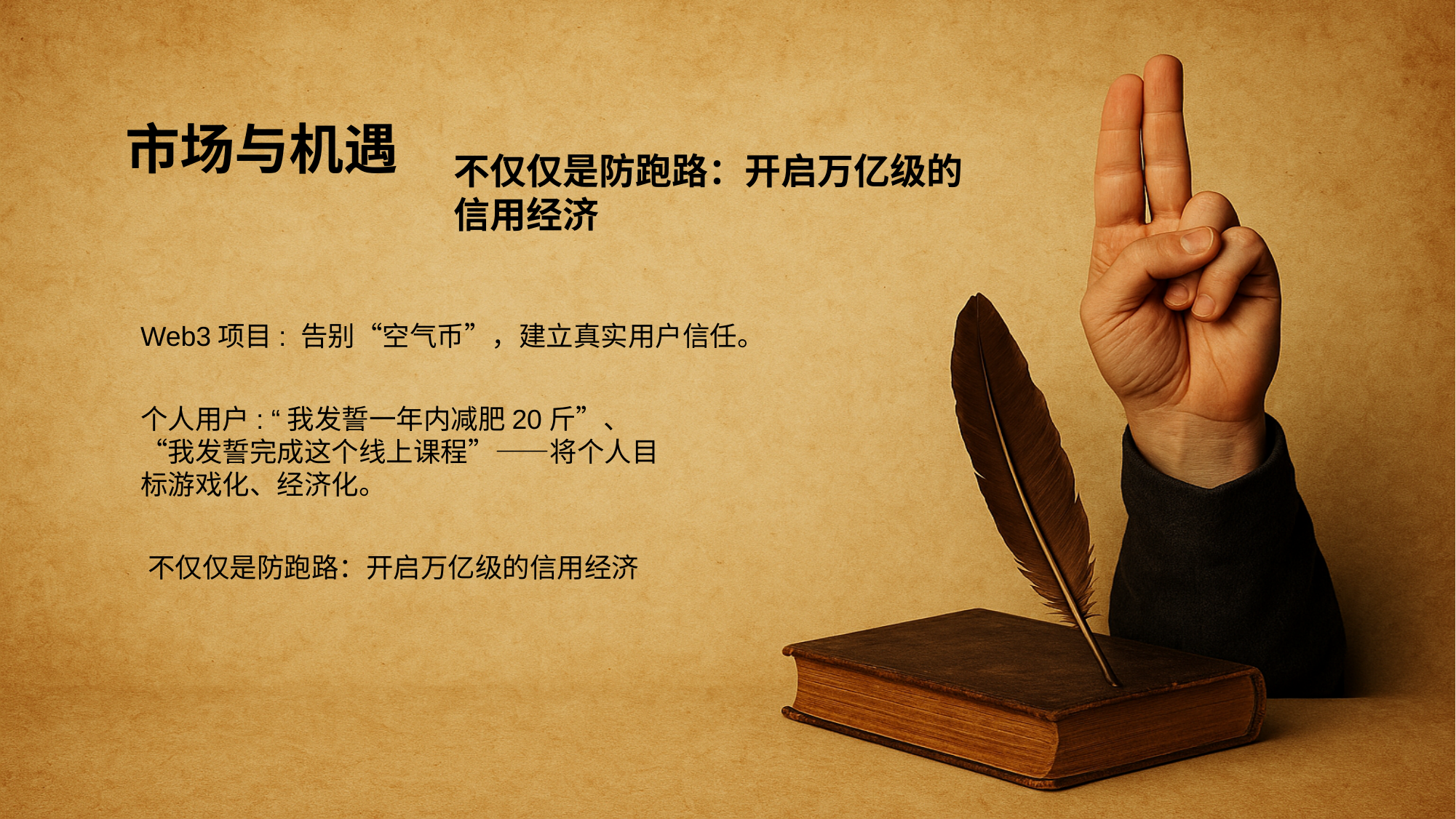

市场与机遇
不仅仅是防跑路：开启万亿级的信用经济

Web3项目: 告别“空气币”，建立真实用户信任。
个人用户: “我发誓一年内减肥20斤”、“我发誓完成这个线上课程”——将个人目标游戏化、经济化。
不仅仅是防跑路：开启万亿级的信用经济